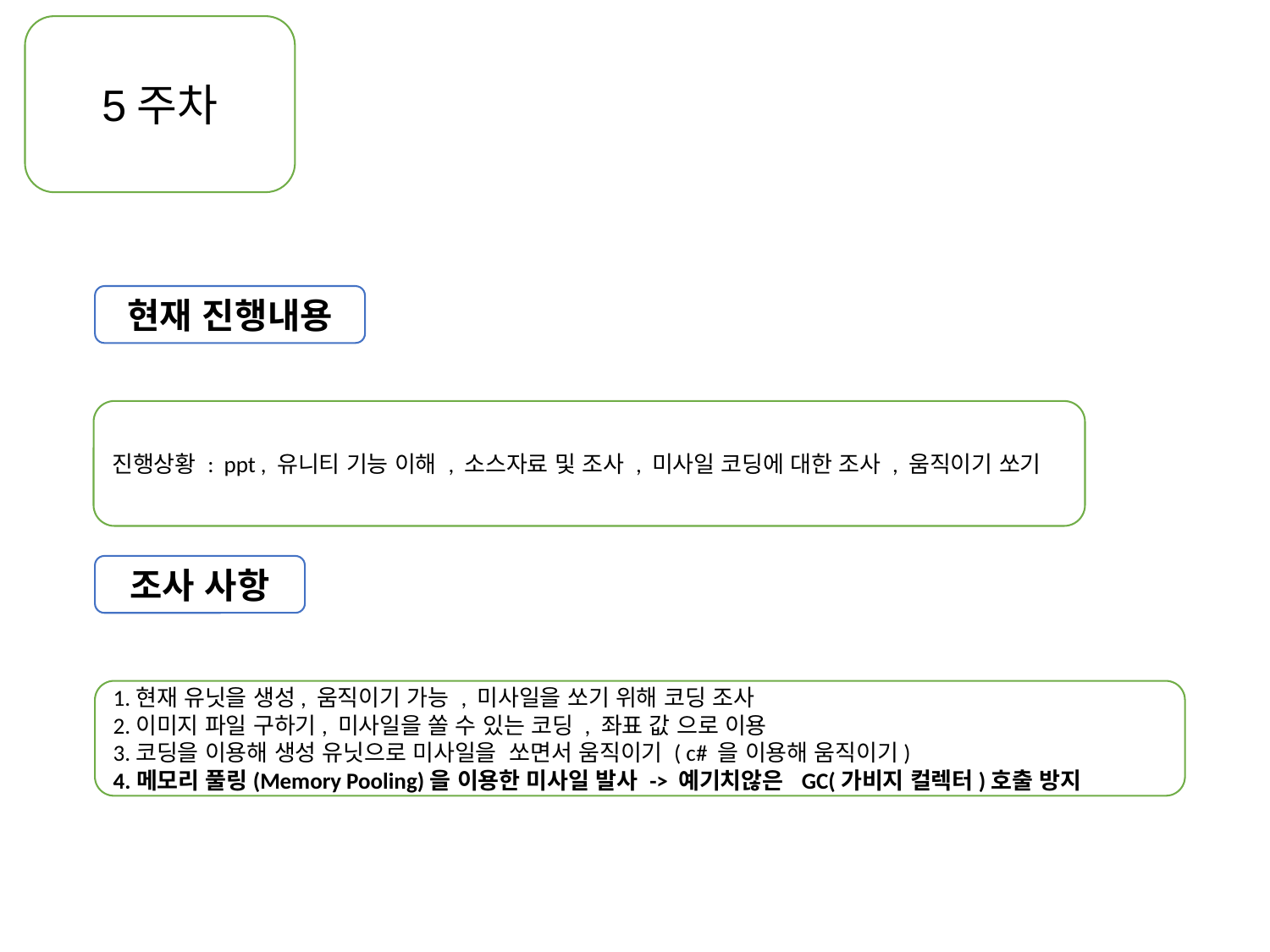

5주차
현재 진행내용
진행상황 :  ppt , 유니티 기능 이해 , 소스자료 및 조사 , 미사일 코딩에 대한 조사 , 움직이기 쏘기
조사 사항
1.현재 유닛을 생성, 움직이기 가능 , 미사일을 쏘기 위해 코딩 조사
2.이미지 파일 구하기, 미사일을 쏠 수 있는 코딩 , 좌표 값 으로 이용
3.코딩을 이용해 생성 유닛으로 미사일을  쏘면서 움직이기 ( c# 을 이용해 움직이기)
4.메모리 풀링(Memory Pooling)을 이용한 미사일 발사 -> 예기치않은  GC(가비지 컬렉터)호출 방지